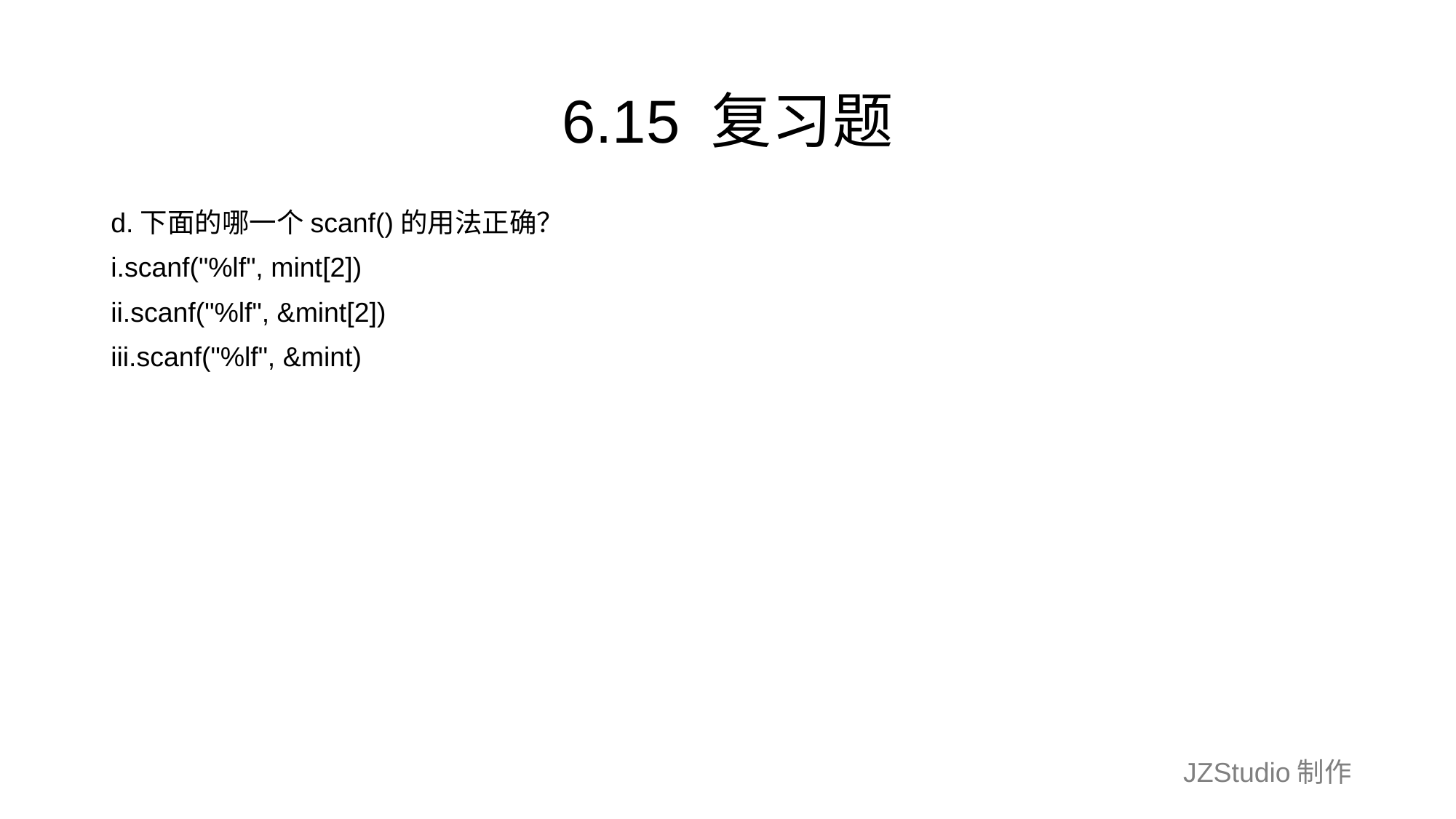

# 6.15 复习题
d.下面的哪一个scanf()的用法正确？
i.scanf("%lf", mint[2])
ii.scanf("%lf", &mint[2])
iii.scanf("%lf", &mint)